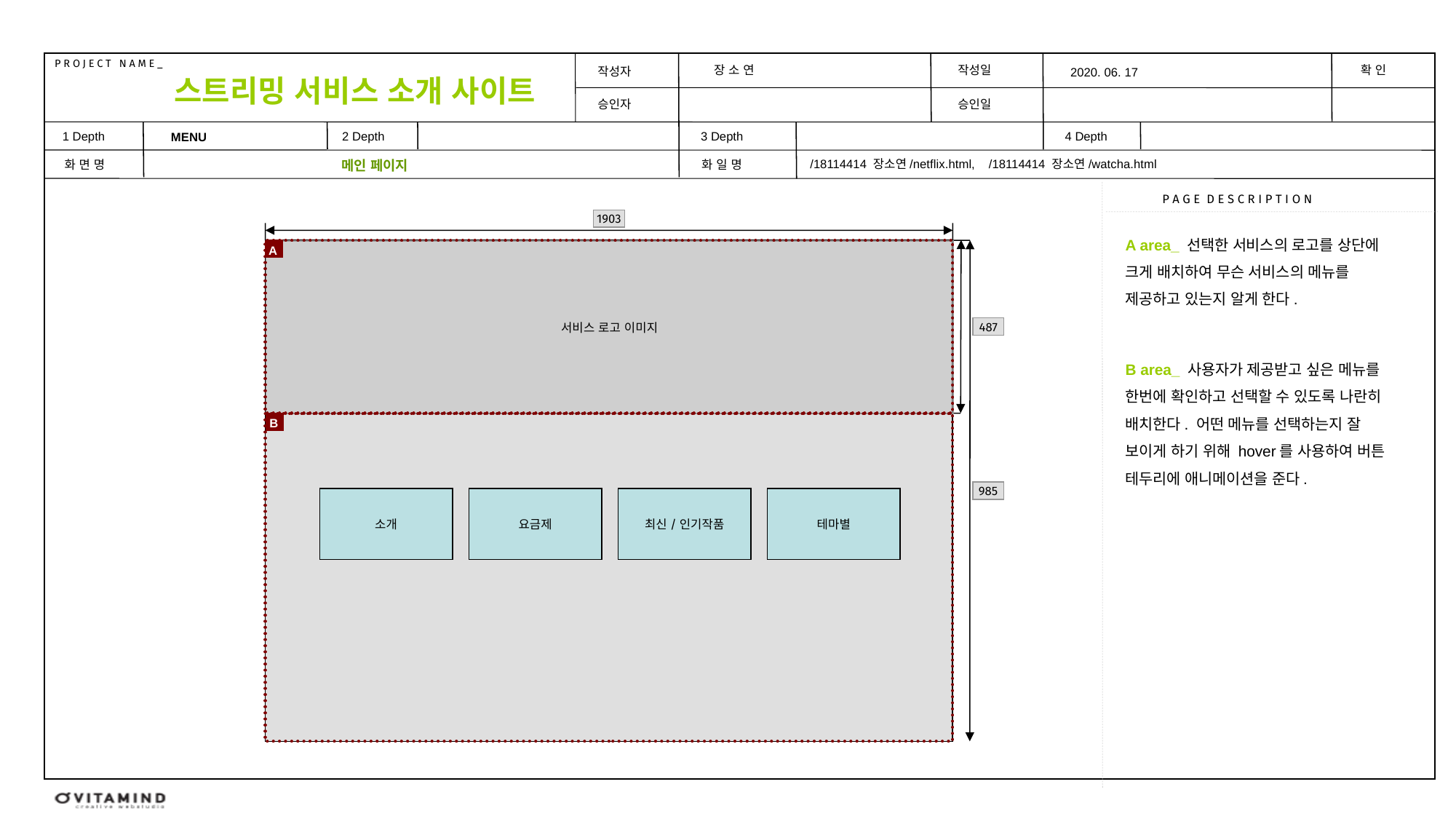

장 소 연
2020. 06. 17
스트리밍 서비스 소개 사이트
MENU
/18114414 장소연/netflix.html,    /18114414 장소연/watcha.html
메인 페이지
1903
A area_ 선택한 서비스의 로고를 상단에 크게 배치하여 무슨 서비스의 메뉴를 제공하고 있는지 알게 한다.

A

서비스 로고 이미지
487
B area_ 사용자가 제공받고 싶은 메뉴를 한번에 확인하고 선택할 수 있도록 나란히 배치한다. 어떤 메뉴를 선택하는지 잘 보이게 하기 위해 hover를 사용하여 버튼 테두리에 애니메이션을 준다.
B

985
소개
요금제
최신/인기작품
테마별